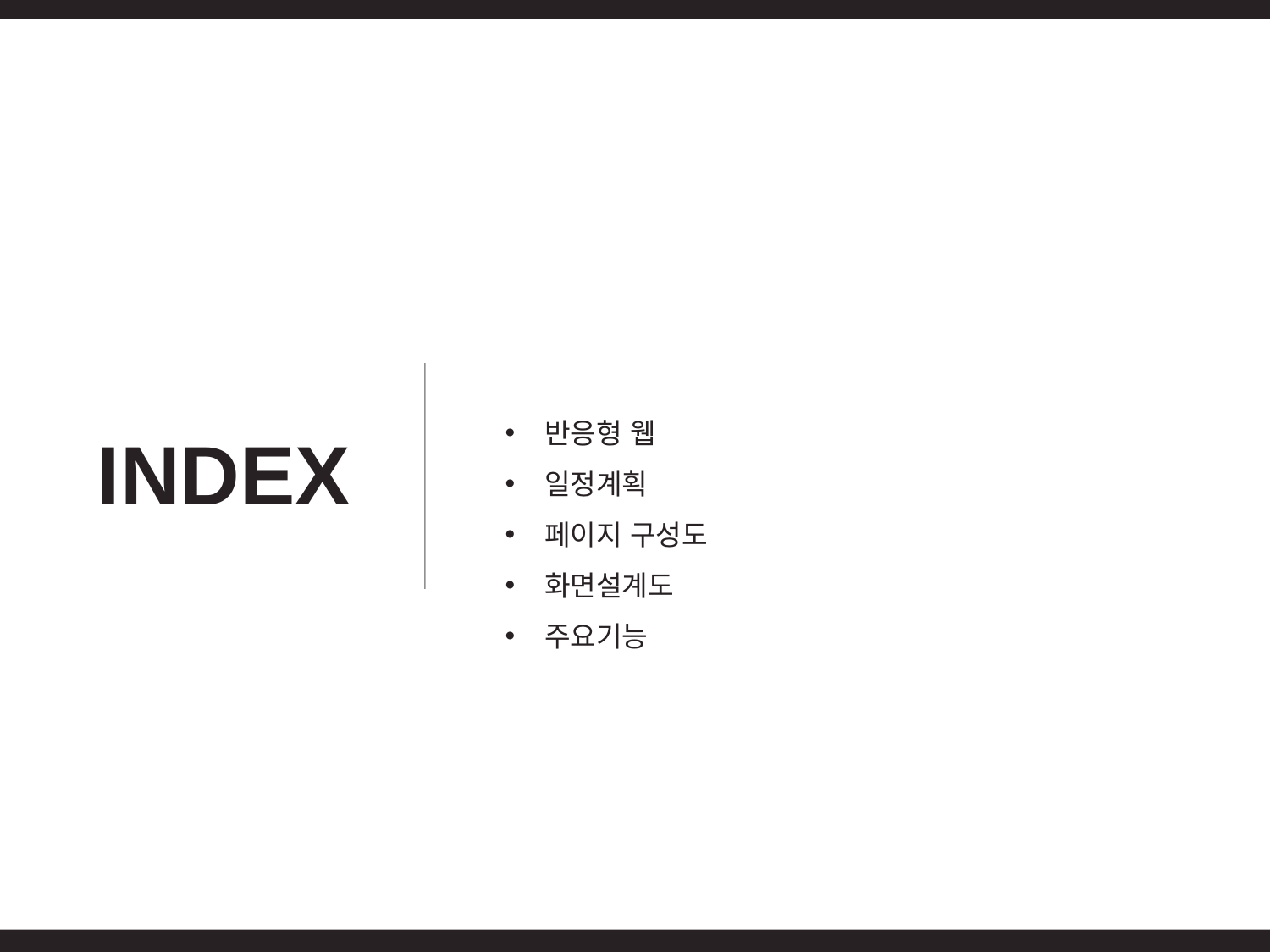

반응형 웹
일정계획
페이지 구성도
화면설계도
주요기능
INDEX